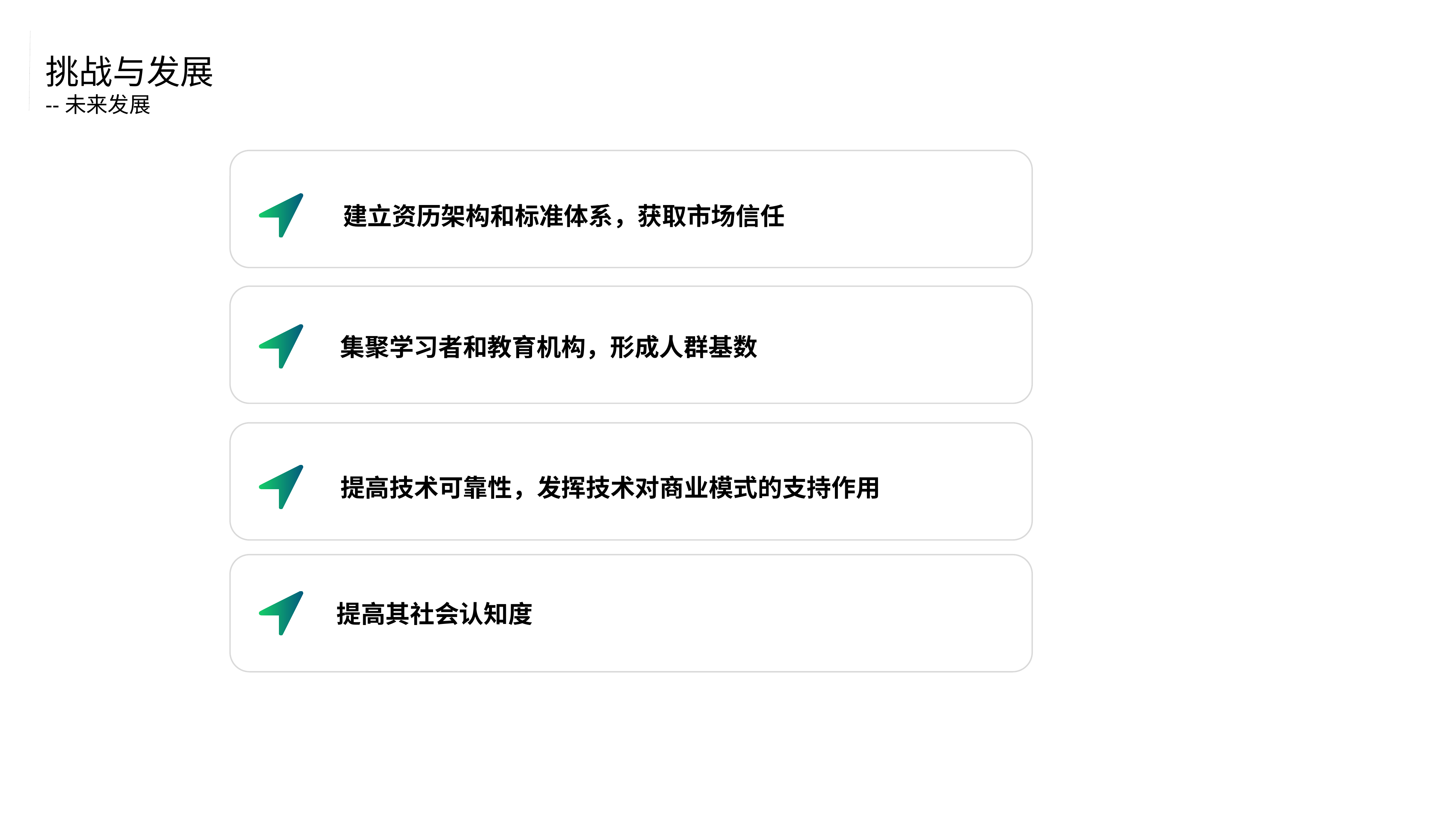

挑战与发展
--未来发展

建立资历架构和标准体系，获取市场信任

集聚学习者和教育机构，形成人群基数

提高技术可靠性，发挥技术对商业模式的支持作用

提高其社会认知度